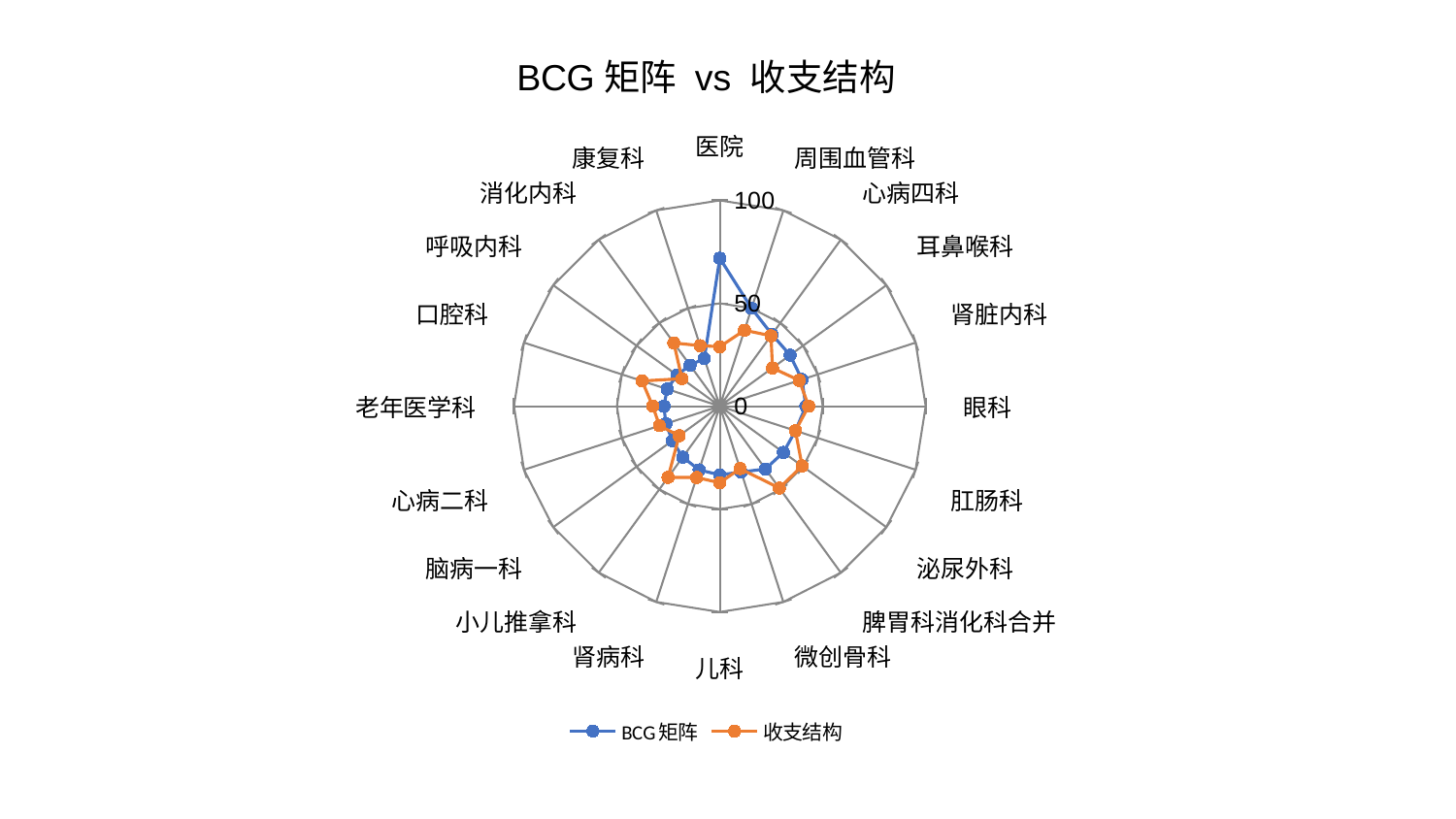

### Chart: BCG矩阵 vs 收支结构

| Category | BCG矩阵 | 收支结构 |
|---|---|---|
| 医院 | 71.8993781274222 | 28.906194371338202 |
| 周围血管科 | 50.00014610370564 | 38.79620263753539 |
| 心病四科 | 43.10924369731177 | 42.305531126205295 |
| 耳鼻喉科 | 42.212927468983985 | 31.635724626497232 |
| 肾脏内科 | 41.95730744409307 | 40.591866205943745 |
| 眼科 | 41.81273860664009 | 43.15709836406585 |
| 肛肠科 | 38.64343002931746 | 38.62811763868206 |
| 泌尿外科 | 38.21133420521935 | 49.41593872302205 |
| 脾胃科消化科合并 | 37.73305661635792 | 49.189111998870956 |
| 微创骨科 | 33.63654157309014 | 31.882567712339497 |
| 儿科 | 33.393630235697344 | 37.24892956291424 |
| 肾病科 | 32.577409515083225 | 36.428197664231966 |
| 小儿推拿科 | 30.635601425269936 | 42.774581651097016 |
| 脑病一科 | 28.49897274826759 | 24.400363739644717 |
| 心病二科 | 27.54527653013396 | 30.795354890910563 |
| 老年医学科 | 27.169557896024376 | 32.566530652878015 |
| 口腔科 | 26.89400461737636 | 39.70629401915842 |
| 呼吸内科 | 25.73875306985744 | 22.741092332870444 |
| 消化内科 | 24.60780420756413 | 38.019690596027914 |
| 康复科 | 24.401871592471682 | 30.91626535483341 |
83